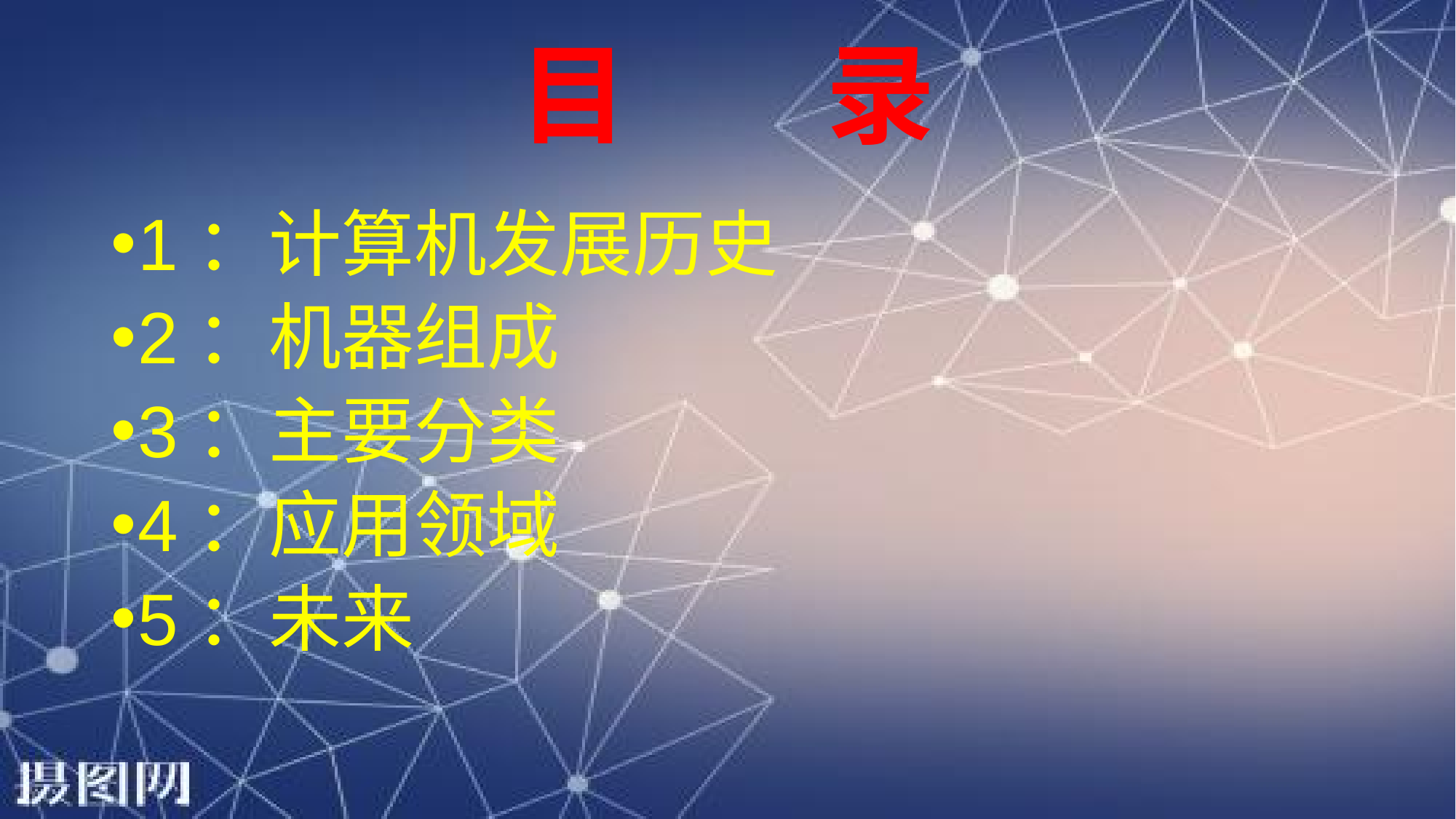

# 目        录
1：计算机发展历史
2：机器组成
3：主要分类
4：应用领域
5：未来